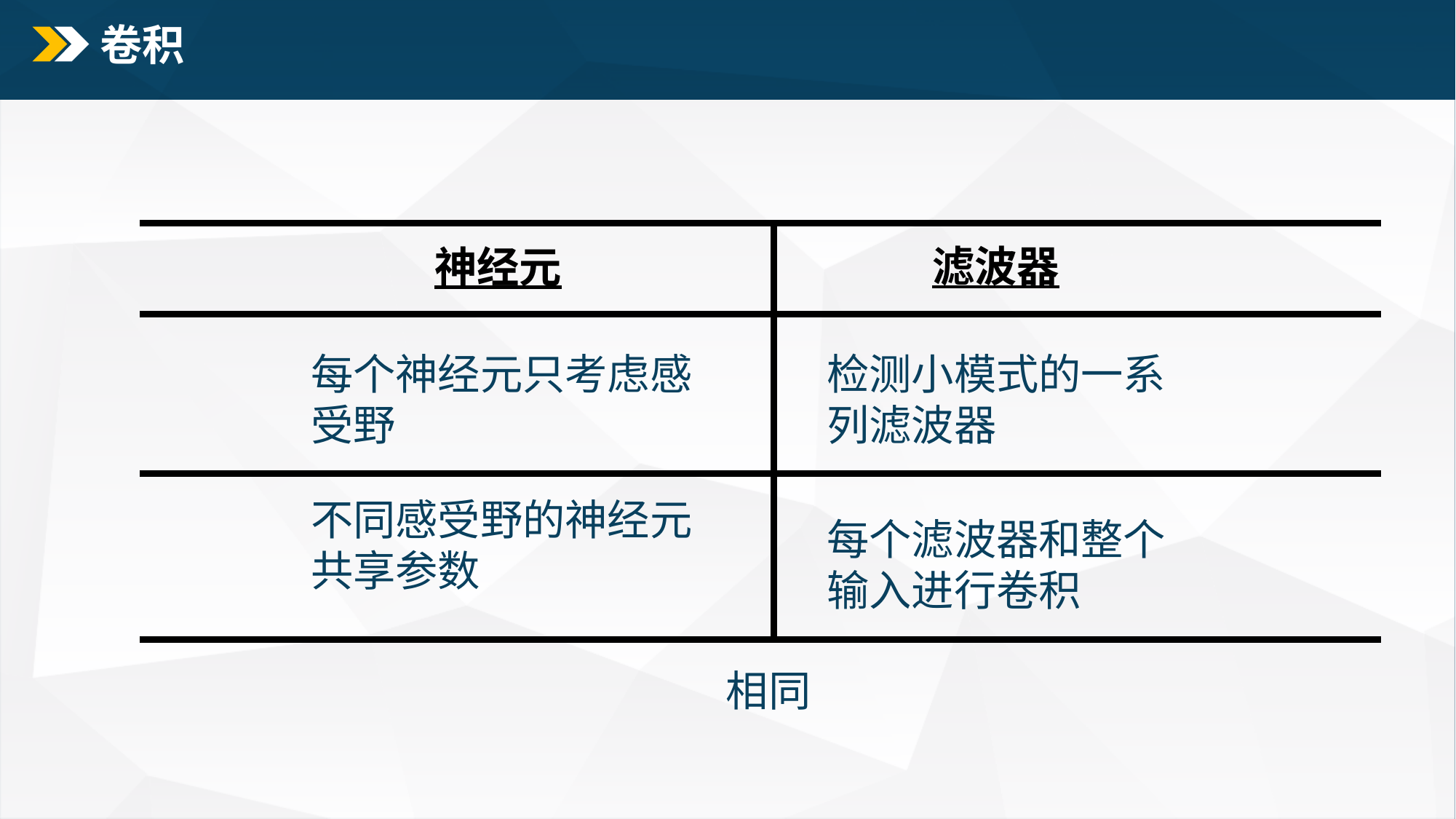

# 卷积

滤波器
神经元
每个神经元只考虑感受野
检测小模式的一系列滤波器
不同感受野的神经元共享参数
每个滤波器和整个输入进行卷积
相同